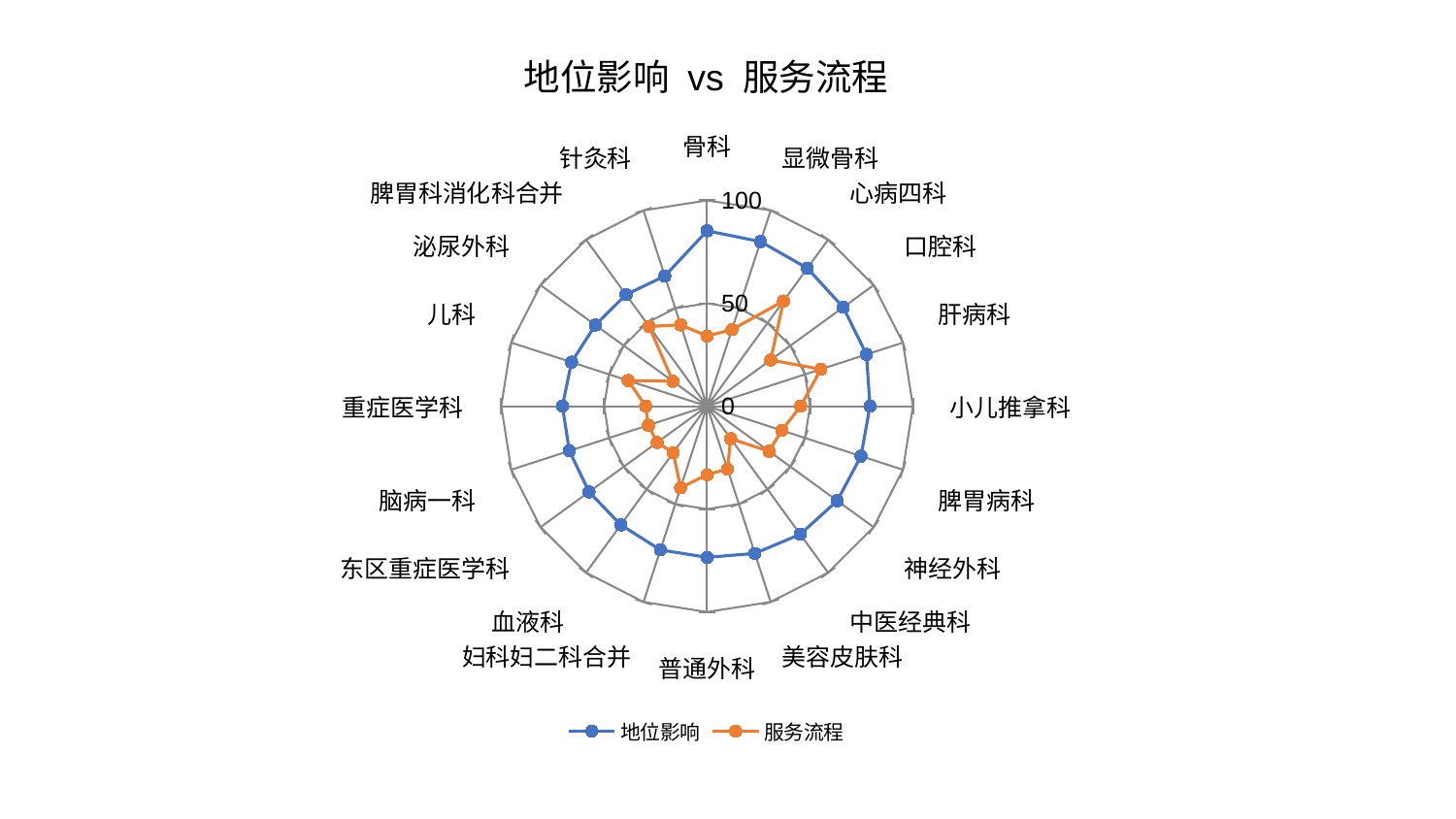

### Chart: 地位影响 vs 服务流程

| Category | 地位影响 | 服务流程 |
|---|---|---|
| 骨科 | 85.19807566870371 | 34.07885309372397 |
| 显微骨科 | 84.07031621457868 | 39.134679092478144 |
| 心病四科 | 82.88167422189697 | 63.14776953782728 |
| 口腔科 | 81.7431240651916 | 38.163677145733175 |
| 肝病科 | 81.41898897277402 | 58.13146167116423 |
| 小儿推拿科 | 79.12630113819883 | 45.487218303060615 |
| 脾胃病科 | 78.60125541657554 | 38.132426648302996 |
| 神经外科 | 78.16723954000999 | 37.22961433038996 |
| 中医经典科 | 76.96095706287208 | 19.553605668537493 |
| 美容皮肤科 | 75.21333782022373 | 32.125635567143384 |
| 普通外科 | 73.45814545769001 | 33.32276239060627 |
| 妇科妇二科合并 | 73.42426523826703 | 41.66732171374692 |
| 血液科 | 71.29933192159238 | 27.98678379288567 |
| 东区重症医学科 | 70.87423402850087 | 30.001945145775107 |
| 脑病一科 | 70.32370265900357 | 29.976248149094587 |
| 重症医学科 | 70.27283523774815 | 29.85110070755781 |
| 儿科 | 69.23317618695744 | 40.2843421886651 |
| 泌尿外科 | 67.09942868800074 | 20.56255731757053 |
| 脾胃科消化科合并 | 67.0181174297457 | 47.933753070449356 |
| 针灸科 | 66.49549451400878 | 41.55566397245758 |
103